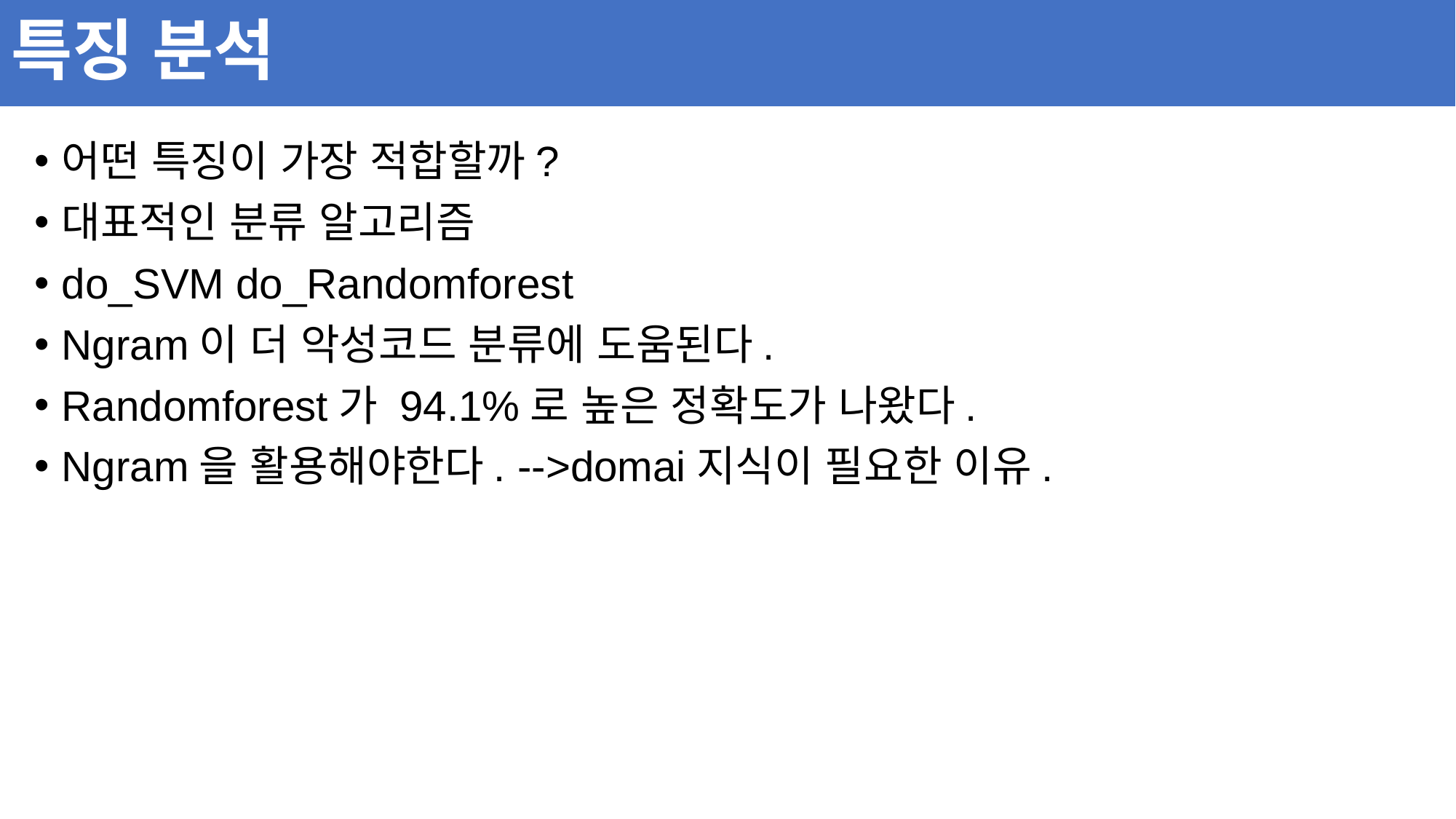

# 특징 분석
어떤 특징이 가장 적합할까?
대표적인 분류 알고리즘
do_SVM do_Randomforest
Ngram이 더 악성코드 분류에 도움된다.
Randomforest가 94.1%로 높은 정확도가 나왔다.
Ngram을 활용해야한다. -->domai지식이 필요한 이유.